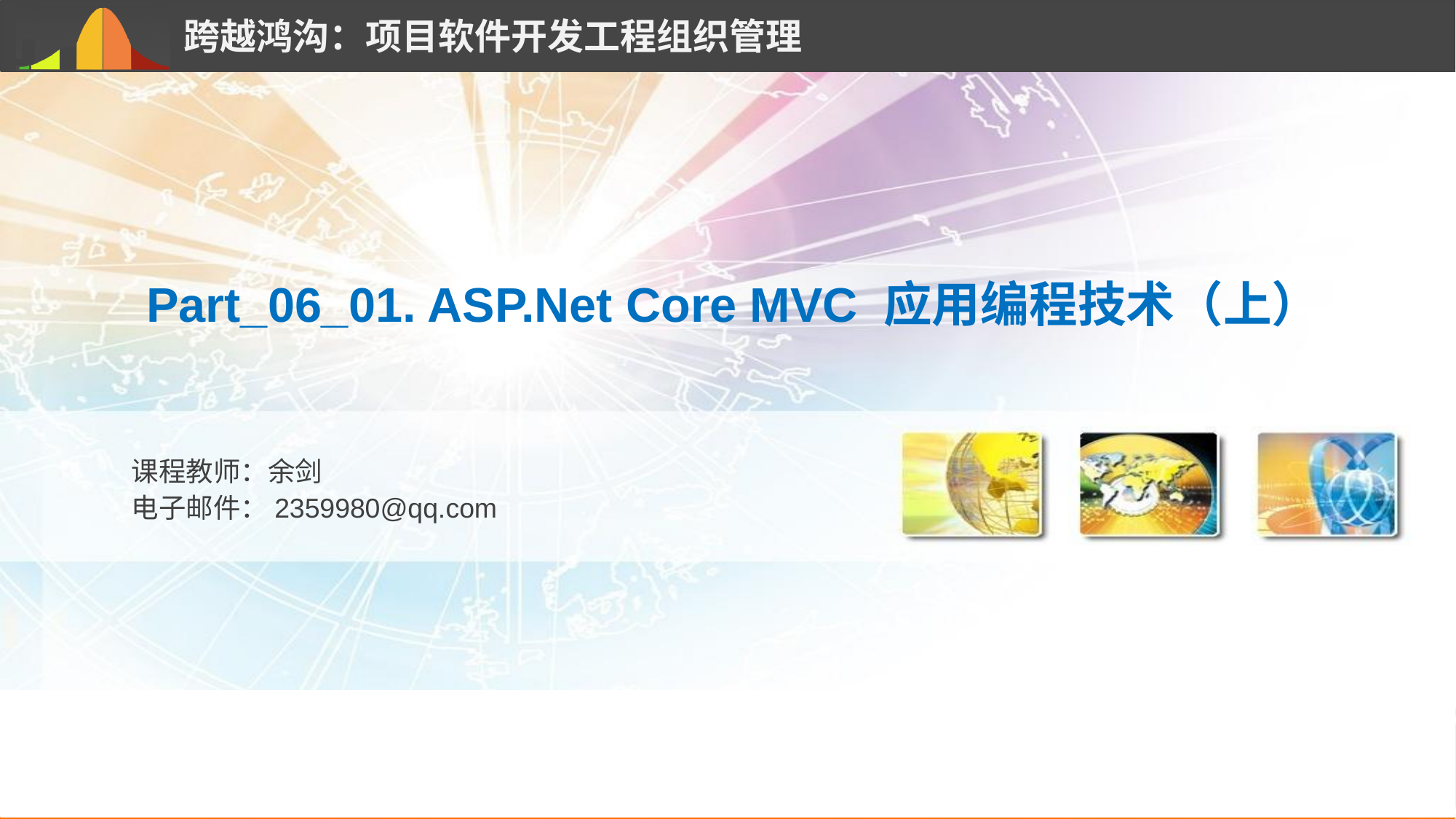

Part_06_01. ASP.Net Core MVC 应用编程技术（上）
课程教师：余剑
电子邮件：2359980@qq.com